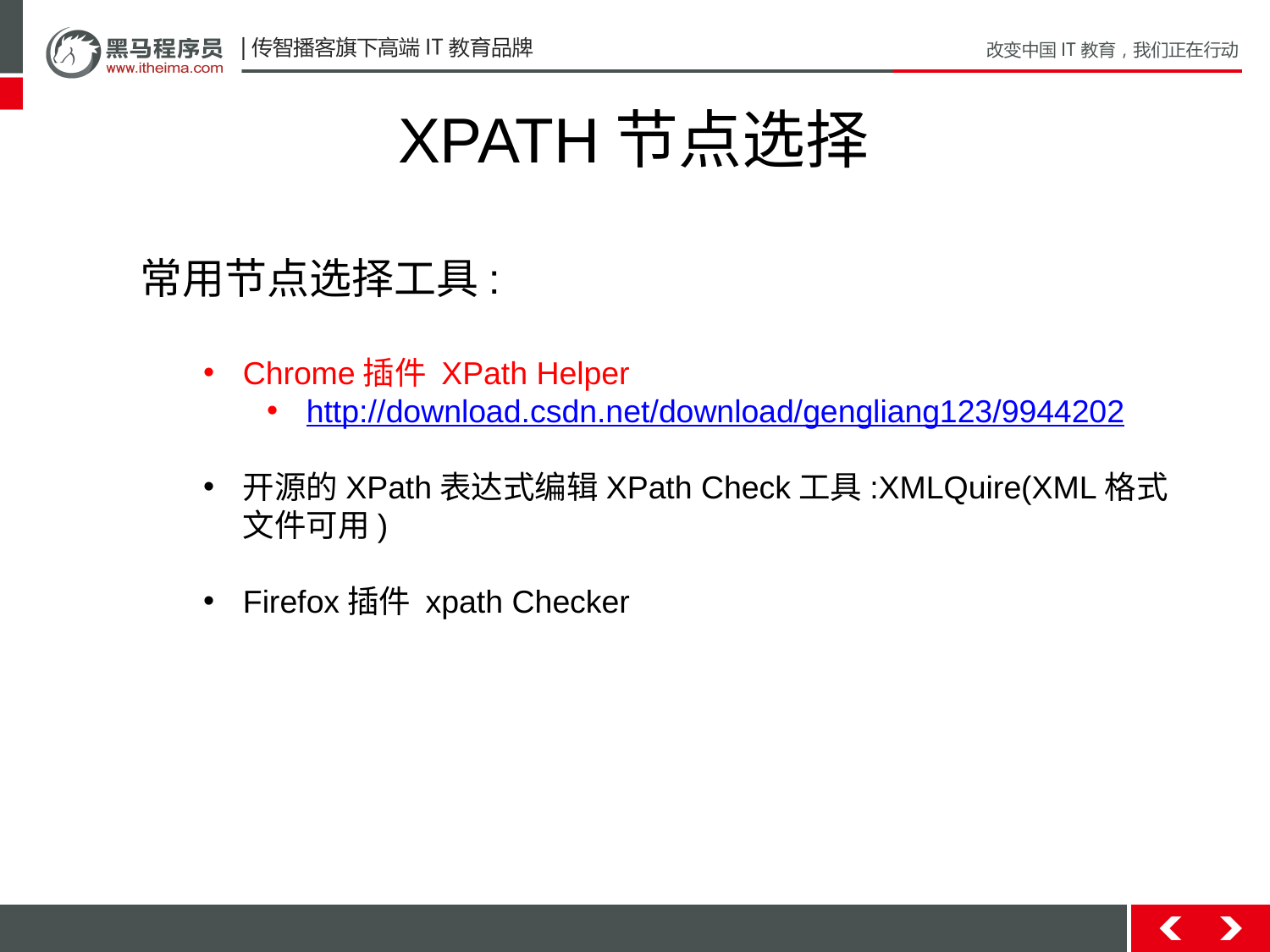

# XPATH节点选择
常用节点选择工具:

Chrome插件 XPath Helper
http://download.csdn.net/download/gengliang123/9944202

开源的XPath表达式编辑XPath Check工具:XMLQuire(XML格式文件可用)

Firefox插件 xpath Checker